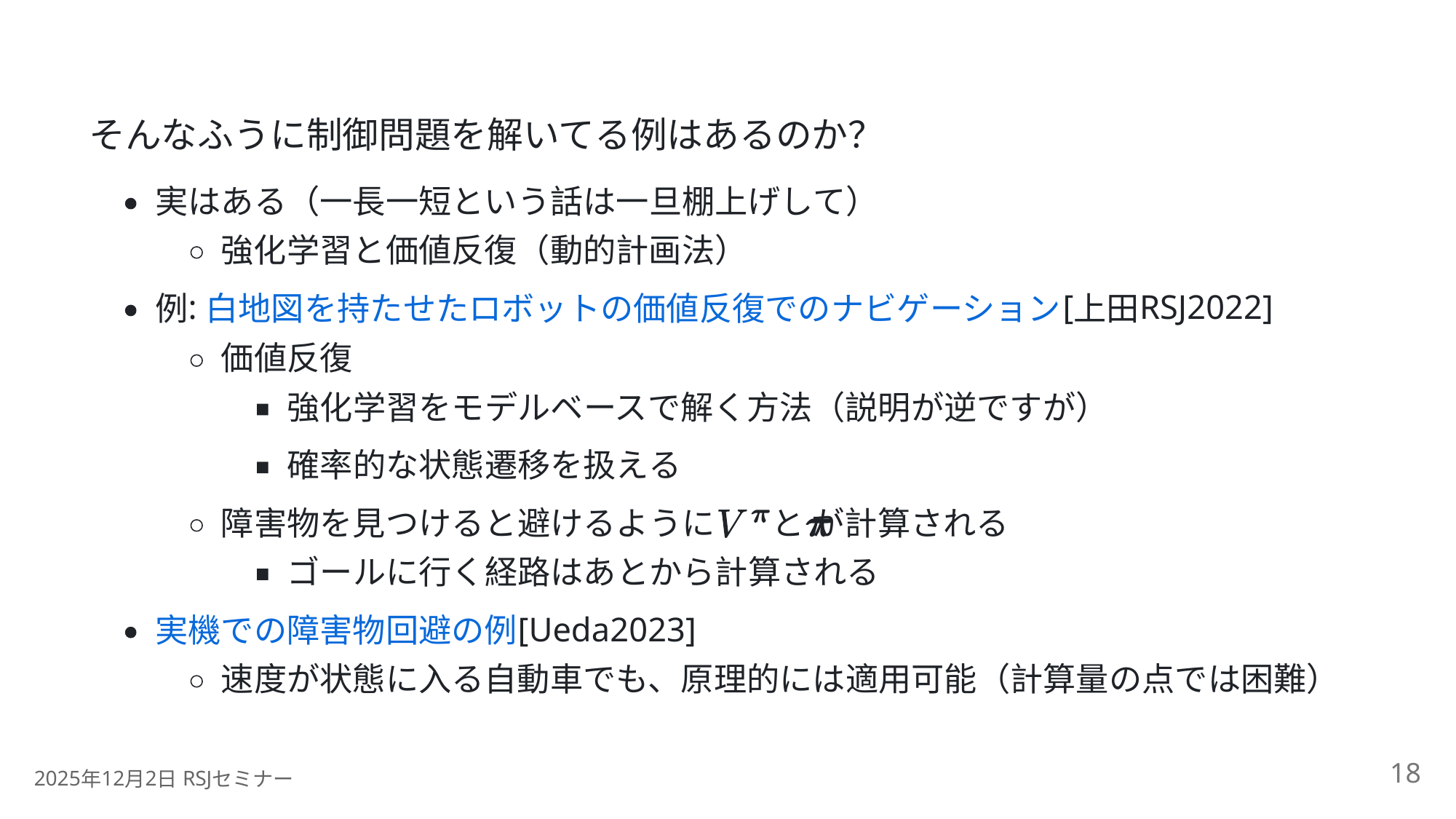

そんなふうに制御問題を解いてる例はあるのか？
実はある（一長一短という話は一旦棚上げして）

強化学習と価値反復（動的計画法）

:
[
RSJ2022]
例
白地図を持たせたロボットの価値反復でのナビゲーション
上田

価値反復

強化学習をモデルベースで解く方法（説明が逆ですが）

確率的な状態遷移を扱える

障害物を見つけると避けるように
と が計算される

ゴールに行く経路はあとから計算される

[Ueda2023]
実機での障害物回避の例

速度が状態に入る自動車でも、原理的には適用可能（計算量の点では困難）

18
2025
12
2
 RSJ
年
月
日
セミナー